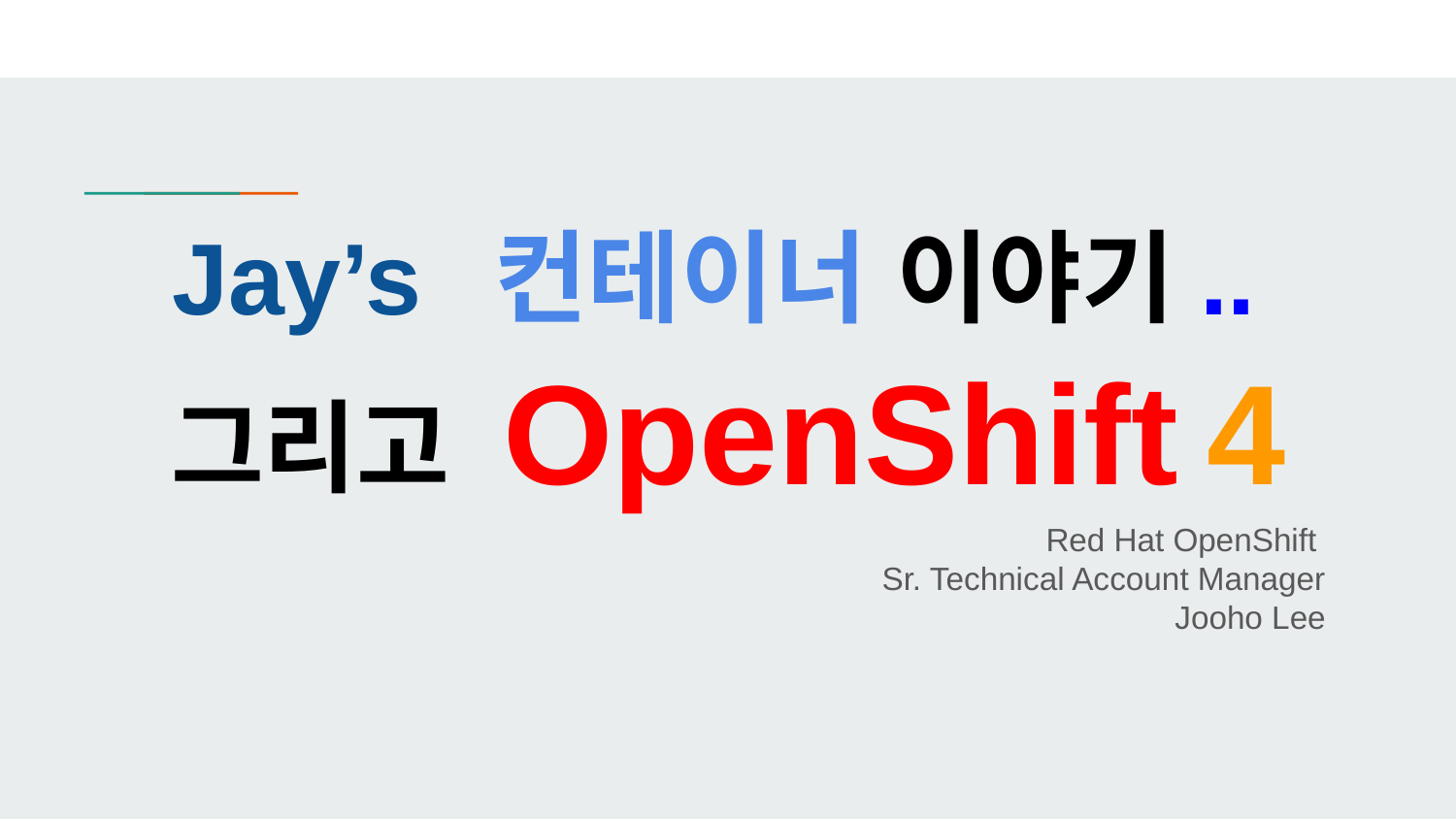

# Jay’s 컨테이너 이야기..
그리고 OpenShift 4
Red Hat OpenShift
Sr. Technical Account Manager
Jooho Lee